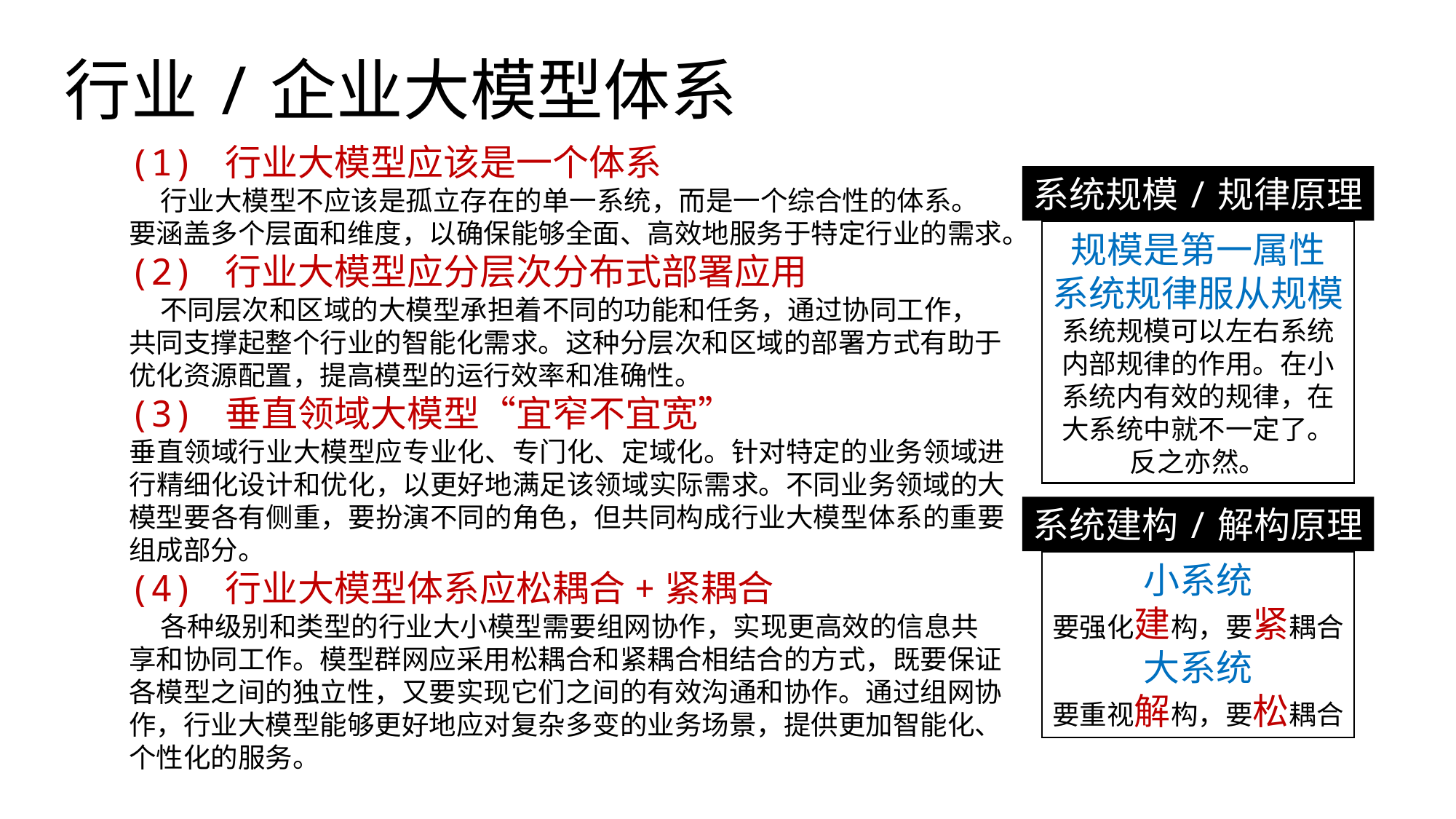

行业/企业大模型体系
(1) 行业大模型应该是一个体系
    行业大模型不应该是孤立存在的单一系统，而是一个综合性的体系。要涵盖多个层面和维度，以确保能够全面、高效地服务于特定行业的需求。
(2) 行业大模型应分层次分布式部署应用
    不同层次和区域的大模型承担着不同的功能和任务，通过协同工作，共同支撑起整个行业的智能化需求。这种分层次和区域的部署方式有助于优化资源配置，提高模型的运行效率和准确性。
(3) 垂直领域大模型“宜窄不宜宽”
垂直领域行业大模型应专业化、专门化、定域化。针对特定的业务领域进行精细化设计和优化，以更好地满足该领域实际需求。不同业务领域的大模型要各有侧重，要扮演不同的角色，但共同构成行业大模型体系的重要组成部分。
(4) 行业大模型体系应松耦合+紧耦合
    各种级别和类型的行业大小模型需要组网协作，实现更高效的信息共享和协同工作。模型群网应采用松耦合和紧耦合相结合的方式，既要保证各模型之间的独立性，又要实现它们之间的有效沟通和协作。通过组网协作，行业大模型能够更好地应对复杂多变的业务场景，提供更加智能化、个性化的服务。
系统规模/规律原理
规模是第一属性
系统规律服从规模
系统规模可以左右系统
内部规律的作用。在小
系统内有效的规律，在
大系统中就不一定了。
反之亦然。
系统建构/解构原理
小系统
要强化建构，要紧耦合
大系统
要重视解构，要松耦合